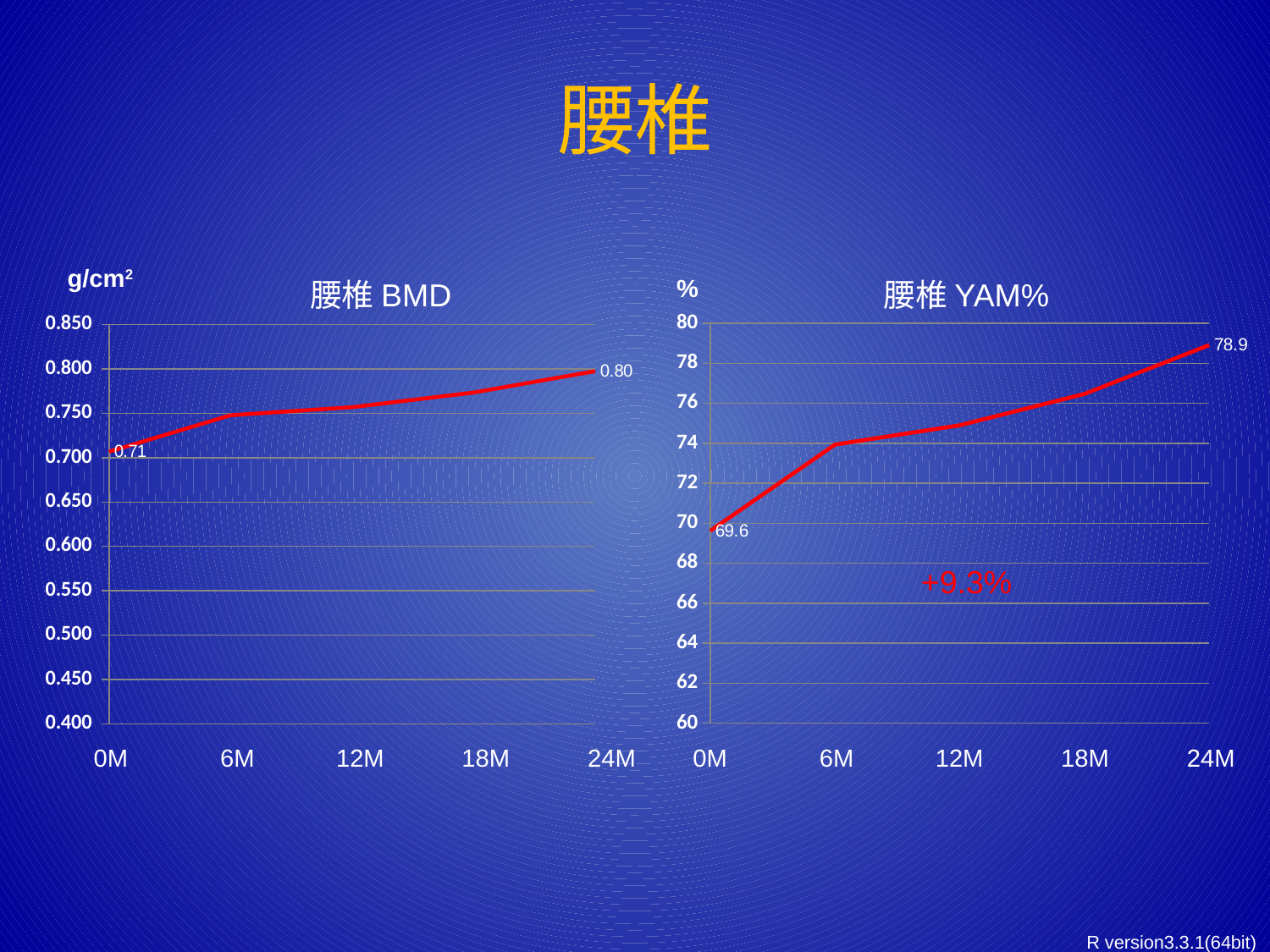

# 腰椎
g/cm2
%
腰椎BMD
腰椎YAM%

### Chart

| Category | spine_BMD |
|---|---|

### Chart

| Category | spine |
|---|---|
+9.3%
0M
6M
12M
18M
24M
0M
6M
12M
18M
24M
R version3.3.1(64bit)